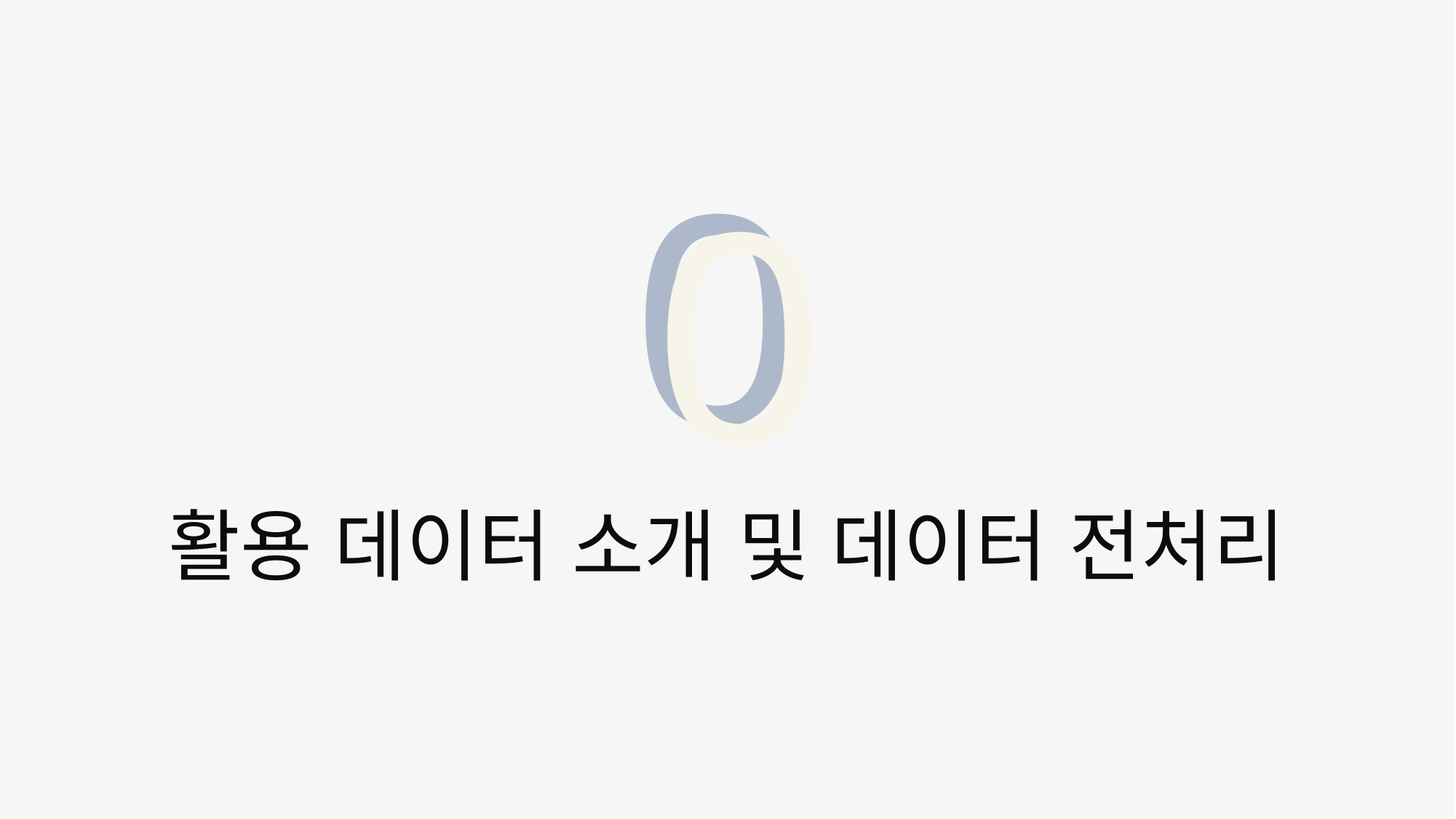

0
0
# 활용 데이터 소개 및 데이터 전처리